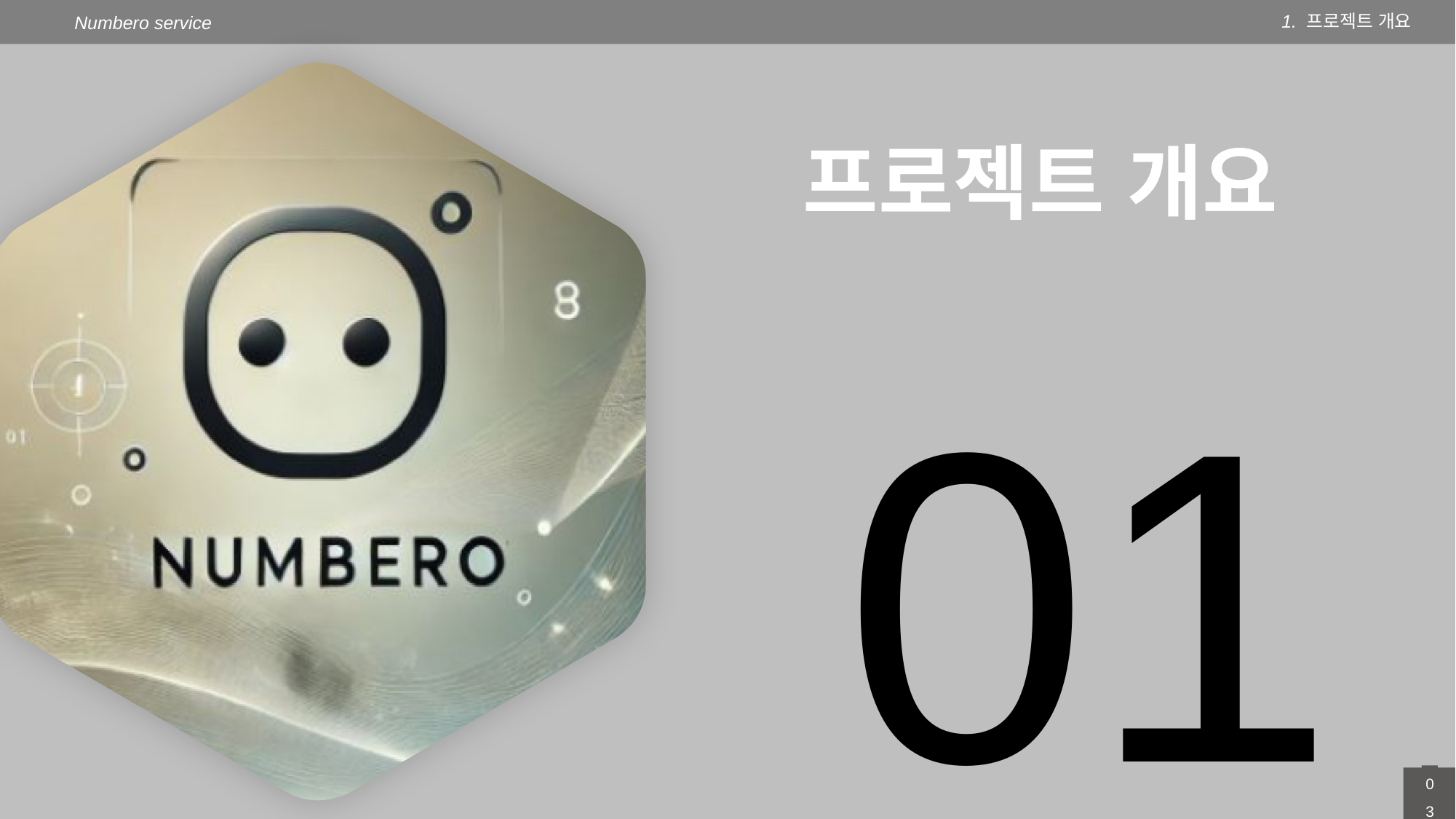

1. 프로젝트 개요
Numbero service

프로젝트 개요
01
03